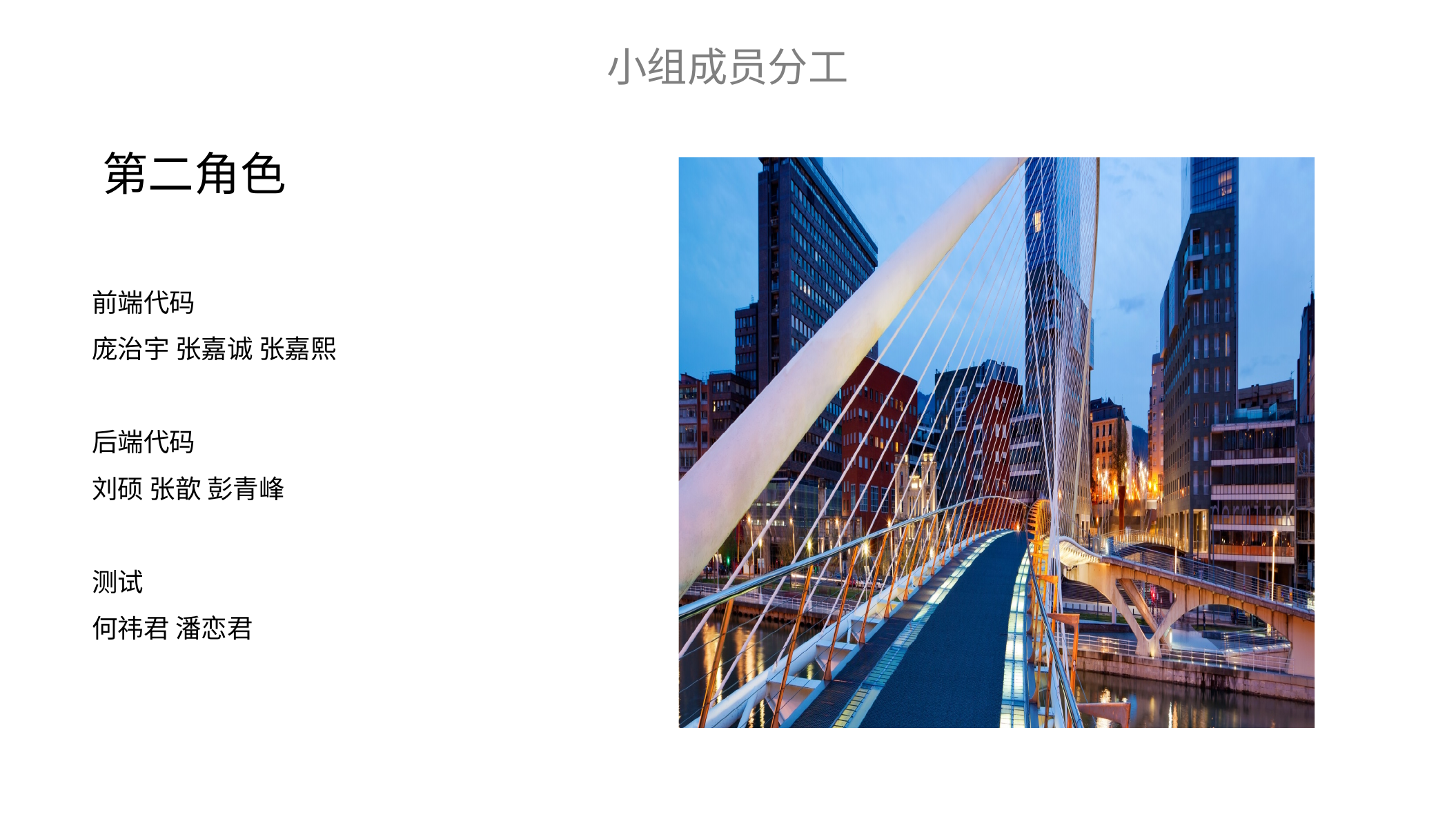

小组成员分工
第二角色

前端代码
庞治宇 张嘉诚 张嘉熙
后端代码
刘硕 张歆 彭青峰
测试
何祎君 潘恋君